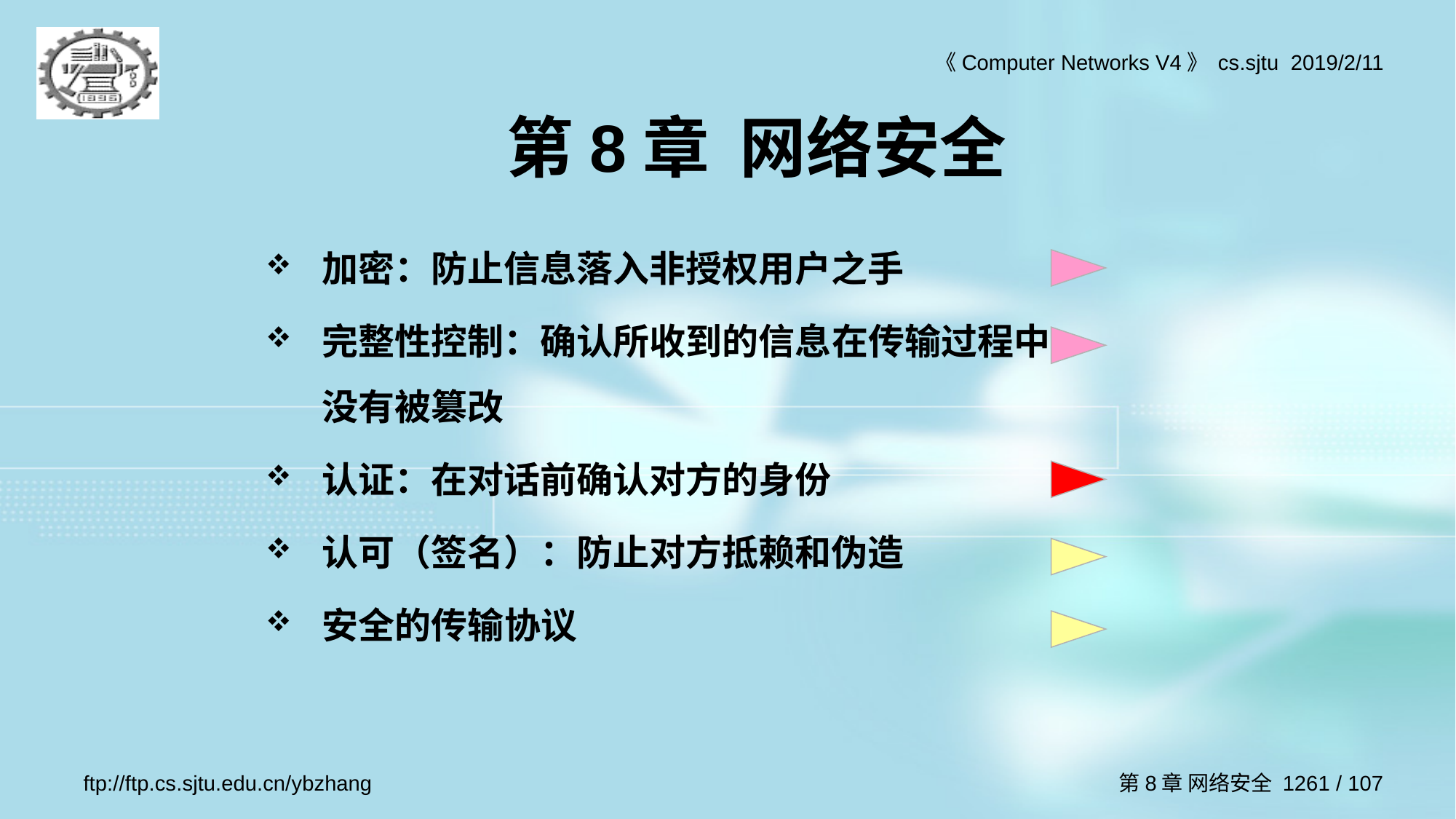

# 第8章  网络安全
加密：防止信息落入非授权用户之手
完整性控制：确认所收到的信息在传输过程中没有被篡改
认证：在对话前确认对方的身份
认可（签名）：防止对方抵赖和伪造
安全的传输协议